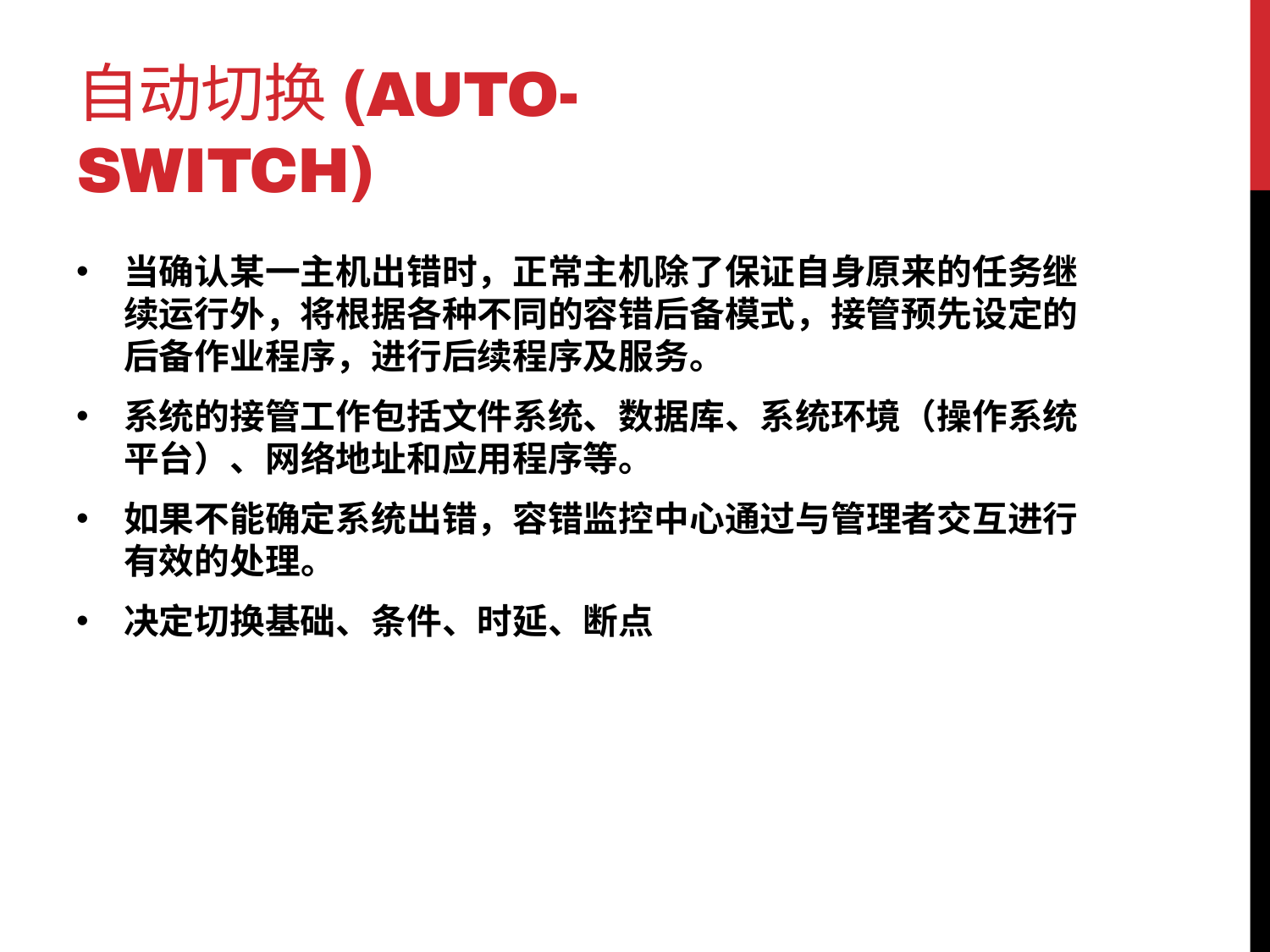

# 自动切换(Auto-Switch)
当确认某一主机出错时，正常主机除了保证自身原来的任务继续运行外，将根据各种不同的容错后备模式，接管预先设定的后备作业程序，进行后续程序及服务。
系统的接管工作包括文件系统、数据库、系统环境（操作系统平台）、网络地址和应用程序等。
如果不能确定系统出错，容错监控中心通过与管理者交互进行有效的处理。
决定切换基础、条件、时延、断点